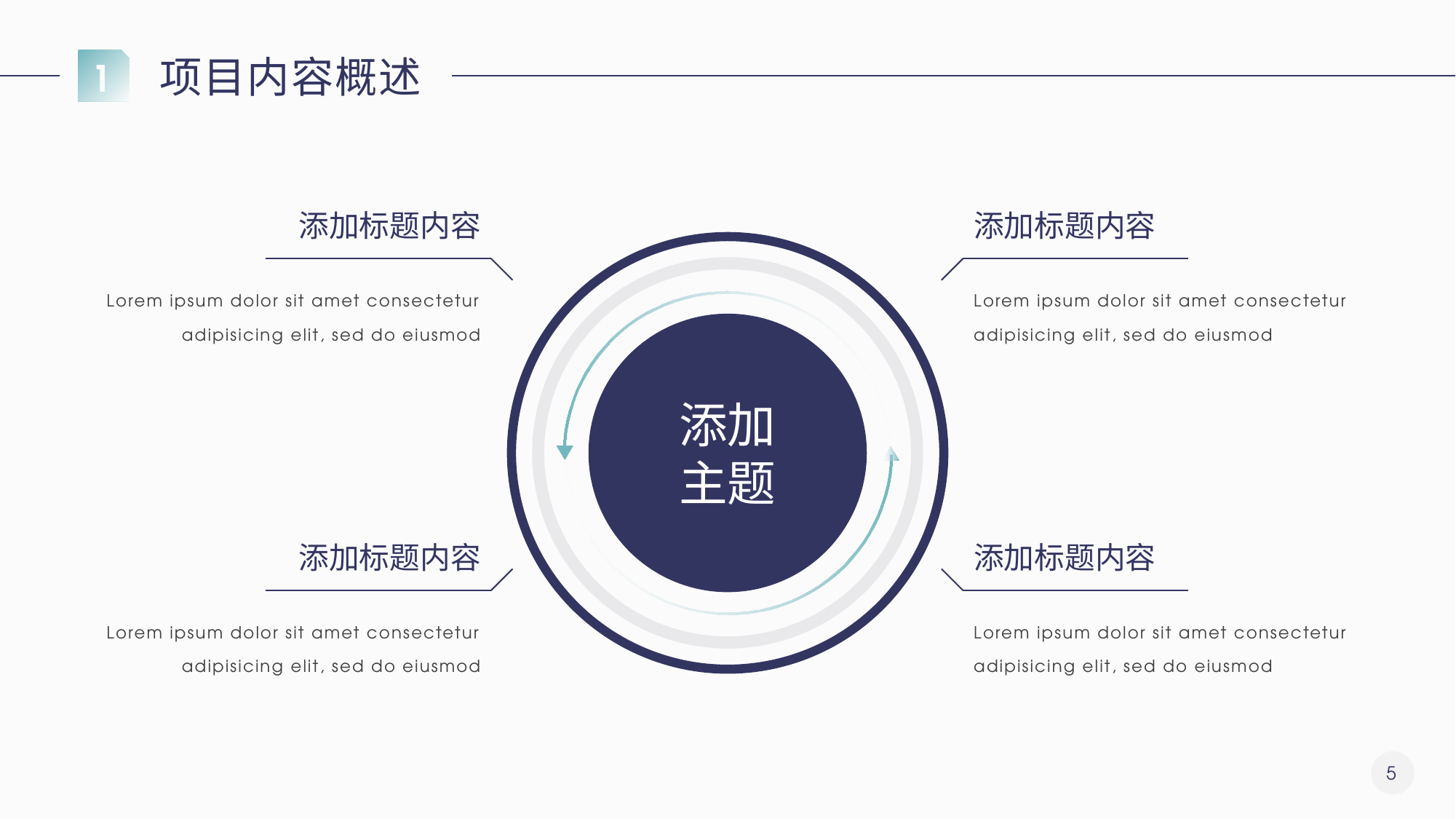

项目内容概述
1
添加标题内容
添加标题内容

Lorem ipsum dolor sit amet consectetur adipisicing elit, sed do eiusmod
Lorem ipsum dolor sit amet consectetur adipisicing elit, sed do eiusmod

添加
主题
添加标题内容
添加标题内容
Lorem ipsum dolor sit amet consectetur adipisicing elit, sed do eiusmod
Lorem ipsum dolor sit amet consectetur adipisicing elit, sed do eiusmod